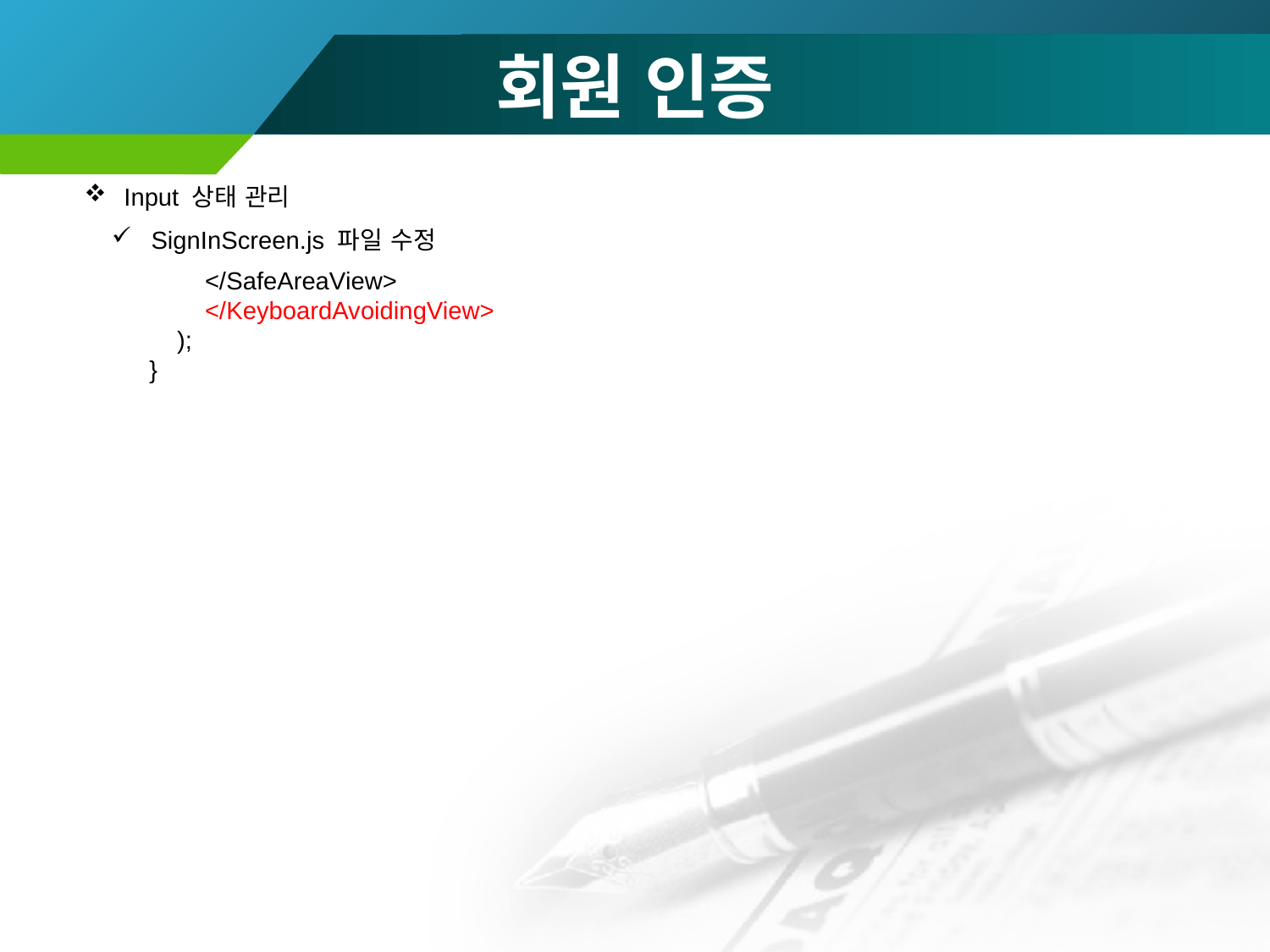

# 회원 인증
Input 상태 관리
SignInScreen.js 파일 수정
        </SafeAreaView>
        </KeyboardAvoidingView>
    );
}